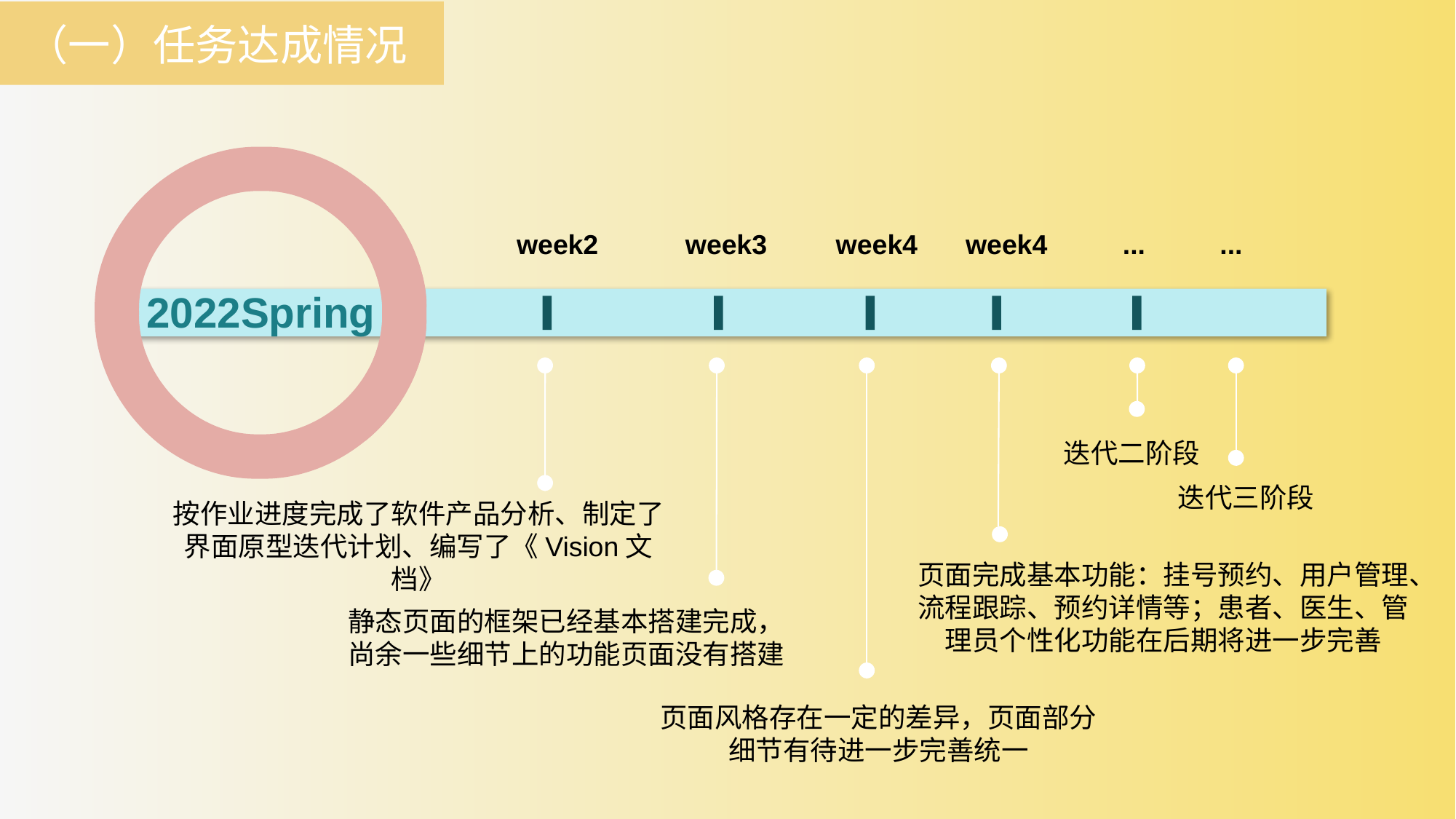

（一）任务达成情况

2022Spring

...
week2
week3
week4
week4
...

迭代二阶段
迭代三阶段
按作业进度完成了软件产品分析、制定了界面原型迭代计划、编写了《Vision文档》
页面完成基本功能：挂号预约、用户管理、流程跟踪、预约详情等；患者、医生、管理员个性化功能在后期将进一步完善
静态页面的框架已经基本搭建完成，尚余一些细节上的功能页面没有搭建
页面风格存在一定的差异，页面部分细节有待进一步完善统一